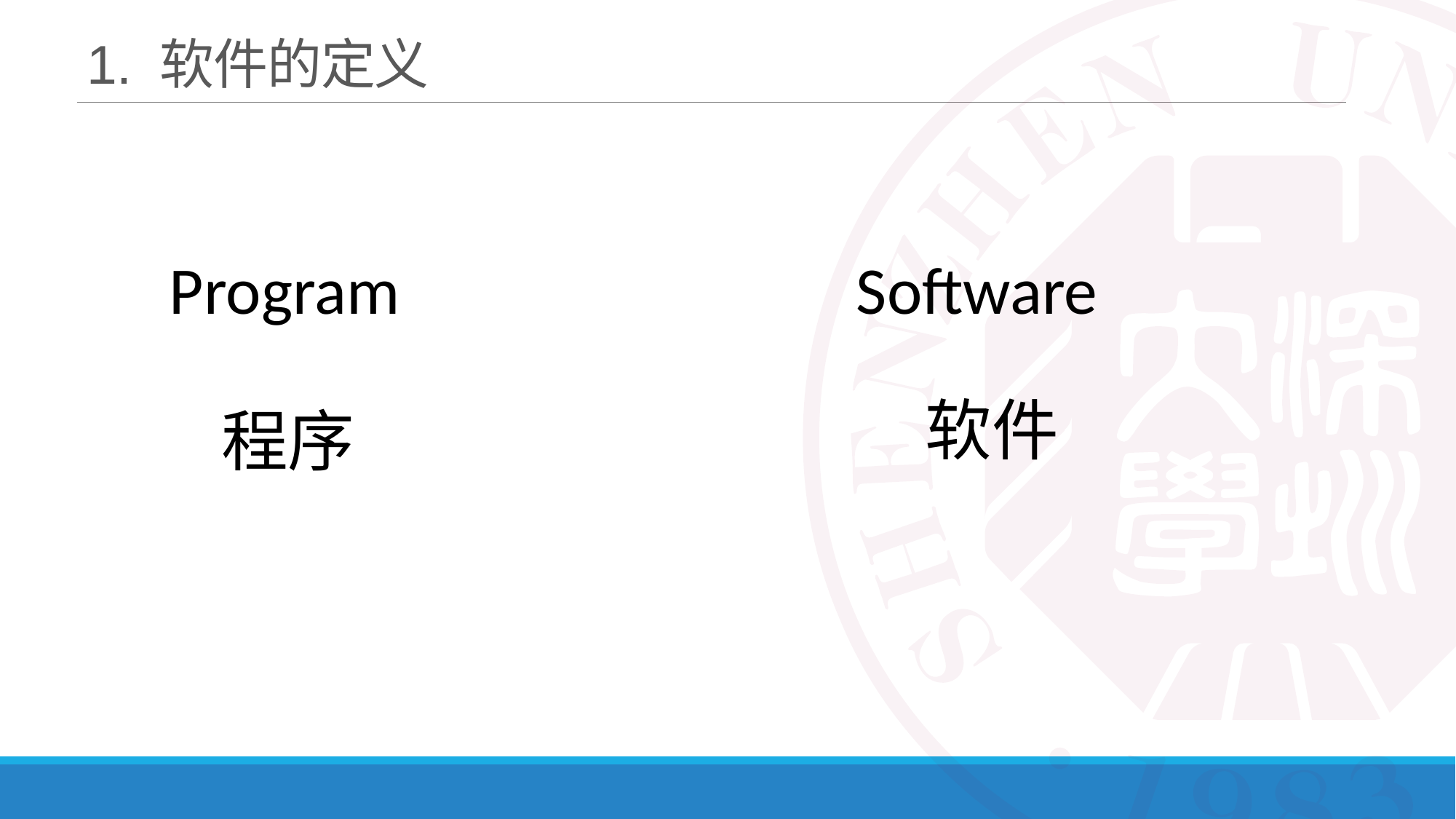

# 1. 软件的定义
Program
Software
软件
程序